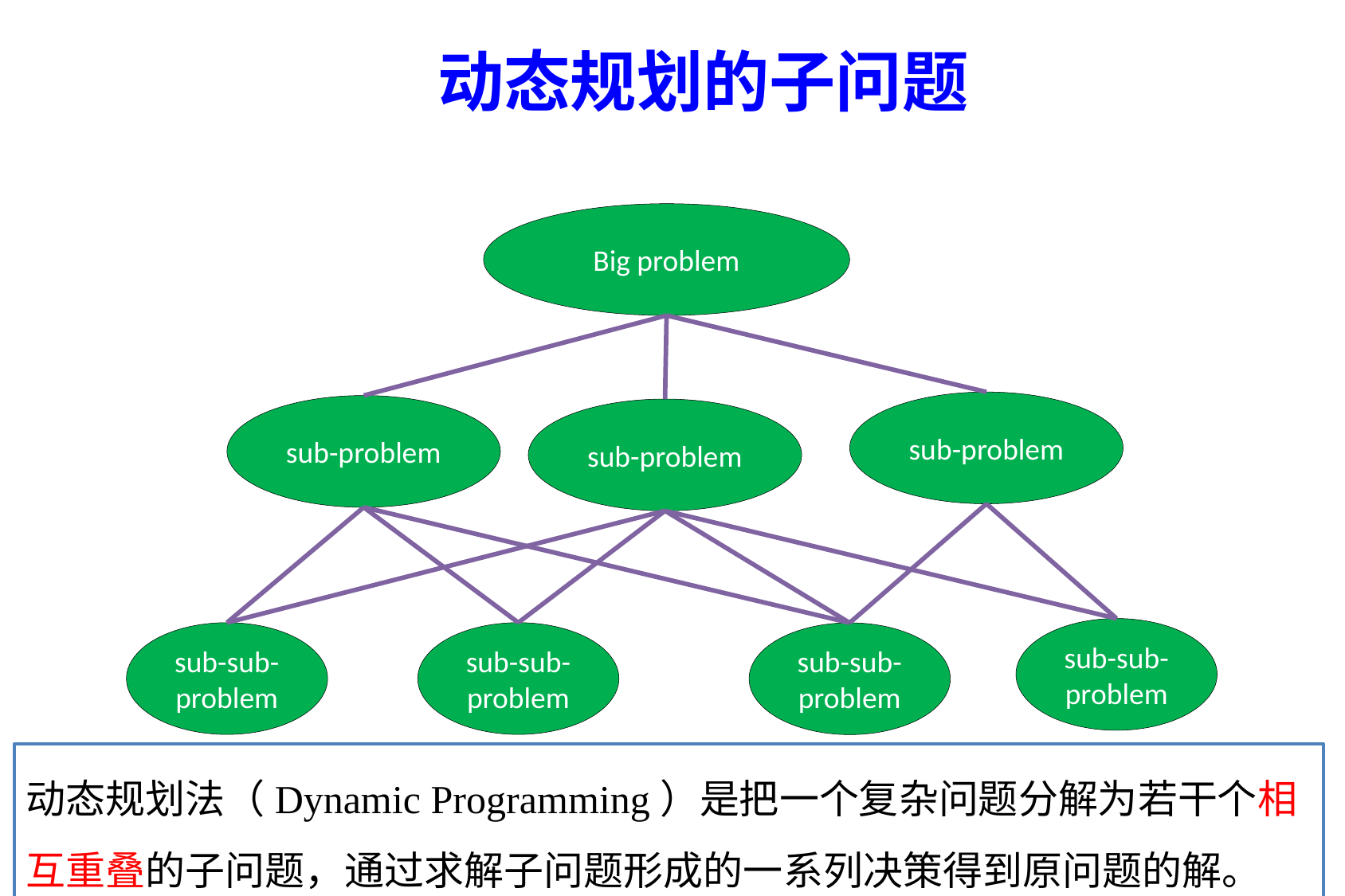

# 动态规划的子问题
Big problem
sub-problem
sub-problem
sub-problem
sub-sub-problem
sub-sub-problem
sub-sub-problem
sub-sub-problem
动态规划法（Dynamic Programming）是把一个复杂问题分解为若干个相互重叠的子问题，通过求解子问题形成的一系列决策得到原问题的解。